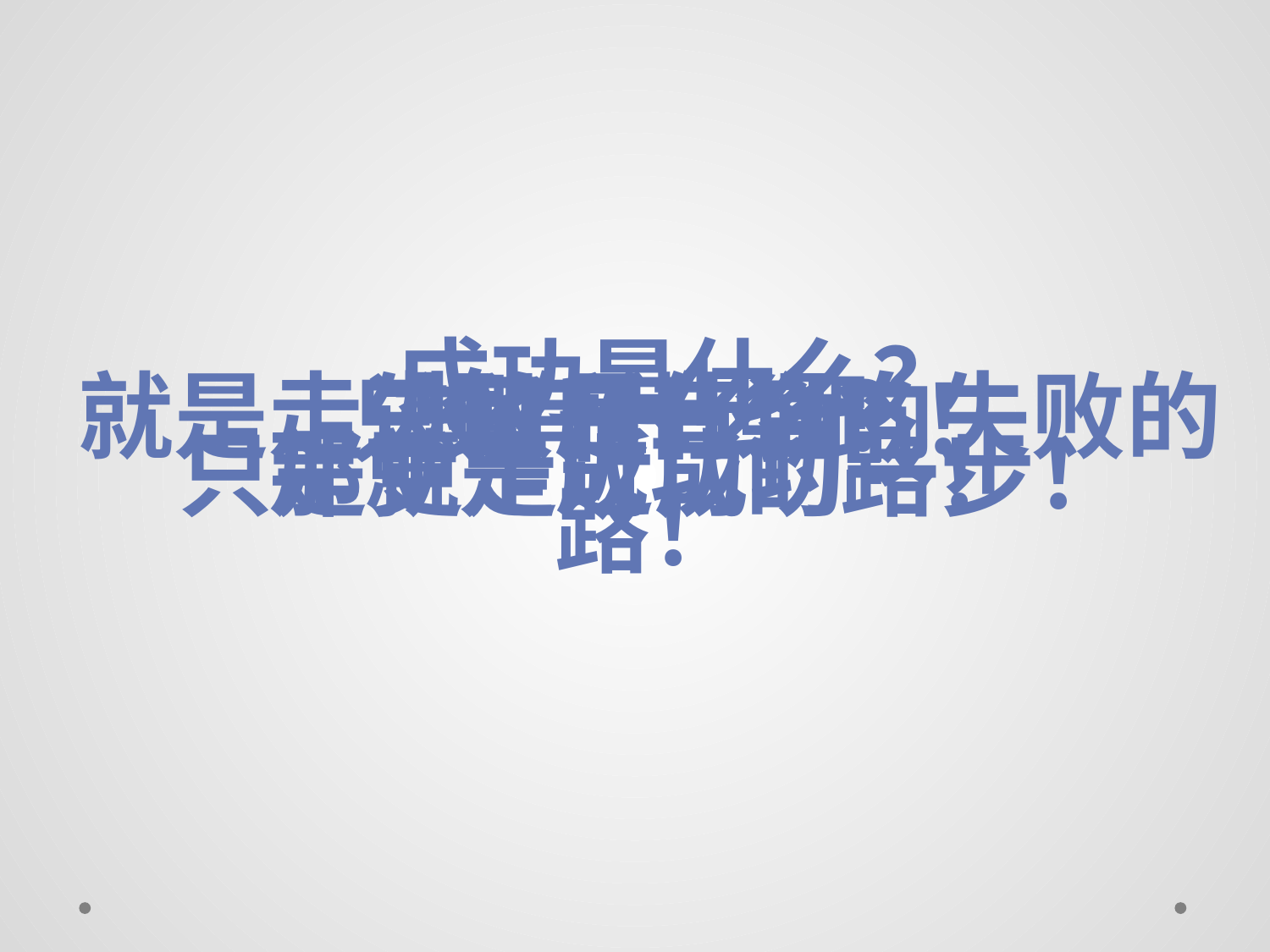

成功是什么？
就是走过了所有通向失败的路！
失败是什么？
没有什么！
只剩下一条路！
只是更走近成功一步！
那就是成功的路！